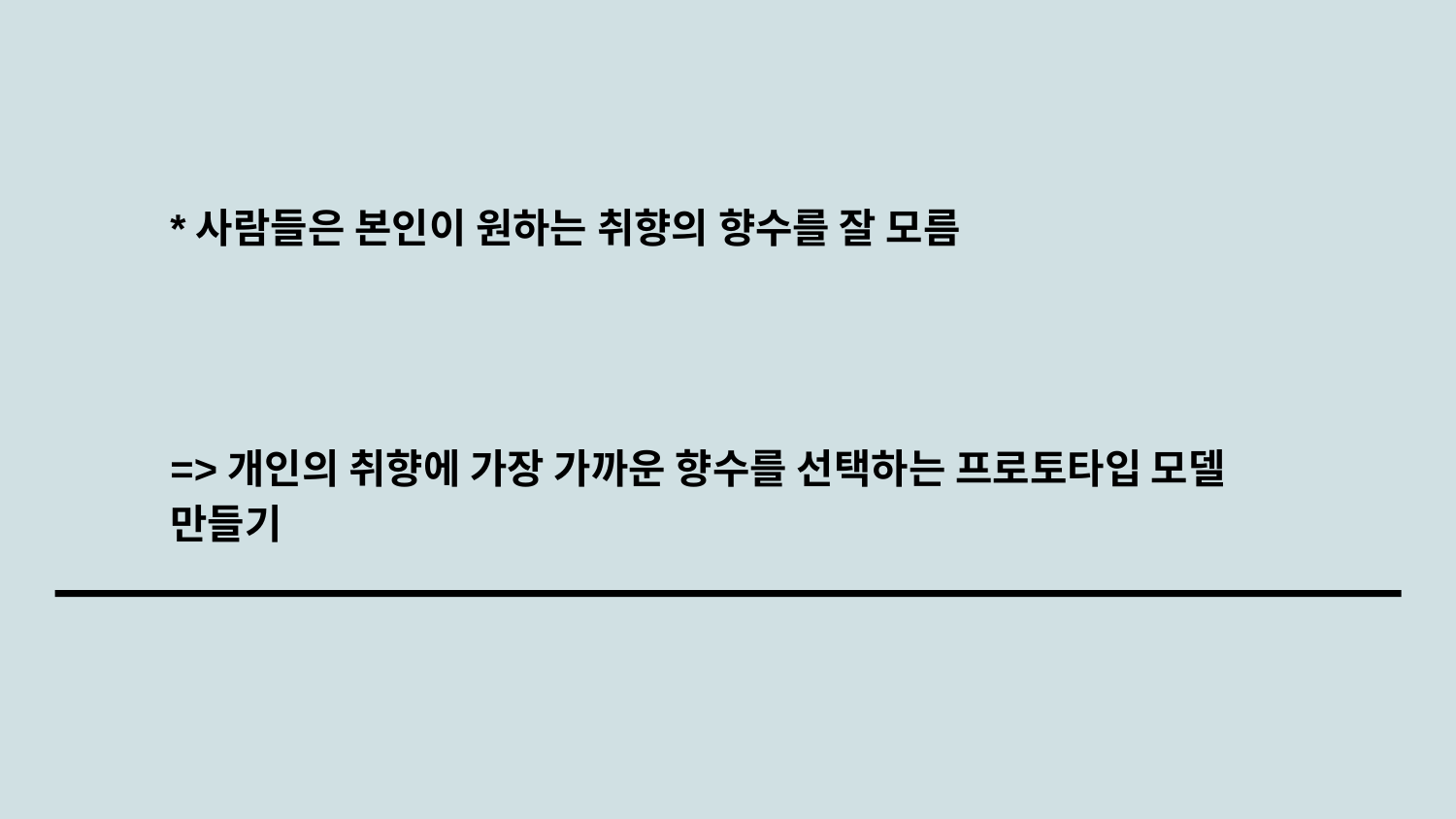

*사람들은 본인이 원하는 취향의 향수를 잘 모름

=>개인의 취향에 가장 가까운 향수를 선택하는 프로토타입 모델 만들기